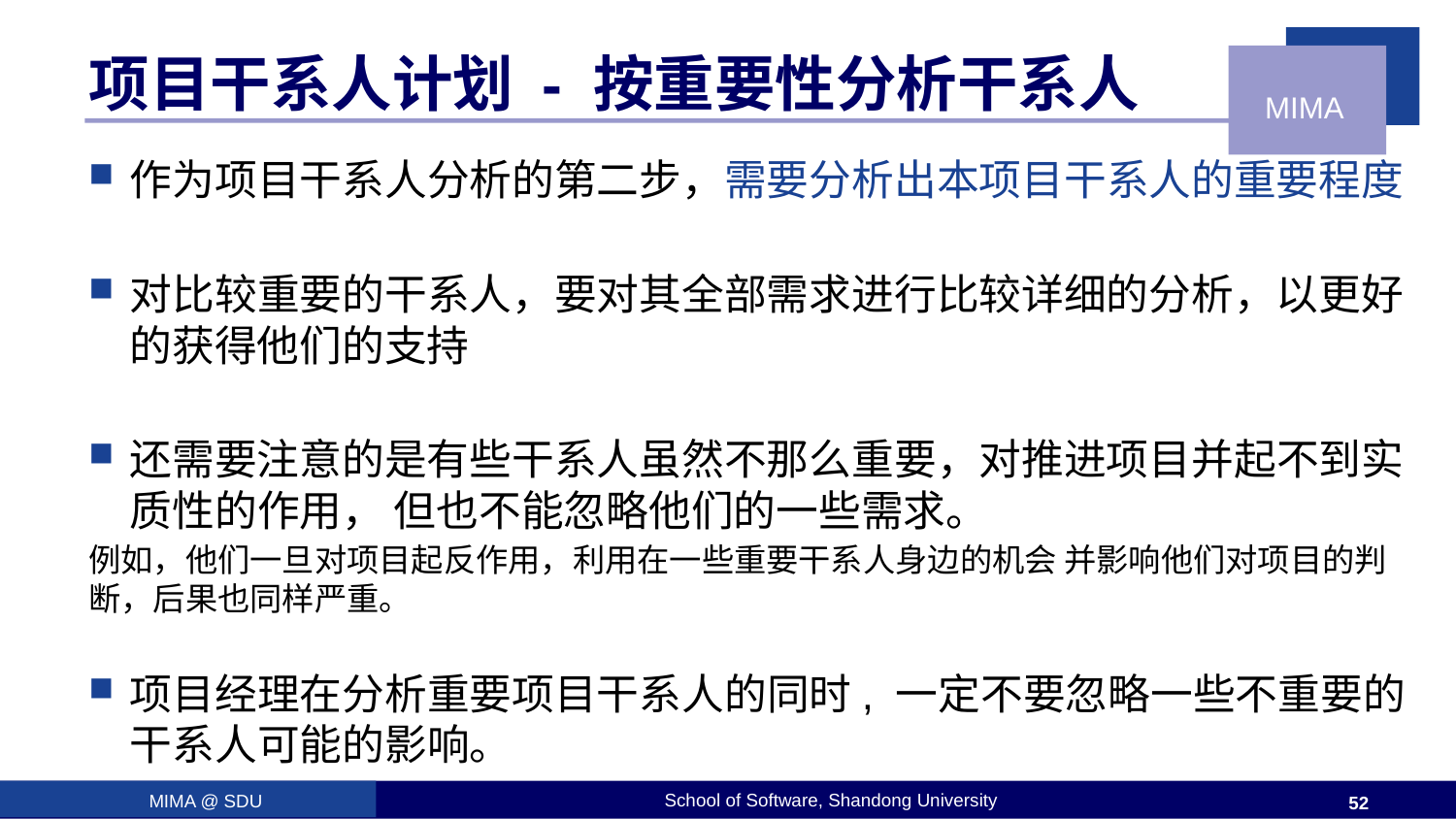

# 项目干系人计划 - 按重要性分析干系人
作为项目干系人分析的第二步，需要分析出本项目干系人的重要程度

对比较重要的干系人，要对其全部需求进行比较详细的分析，以更好的获得他们的支持

还需要注意的是有些干系人虽然不那么重要，对推进项目并起不到实质性的作用， 但也不能忽略他们的一些需求。
例如，他们一旦对项目起反作用，利用在一些重要干系人身边的机会 并影响他们对项目的判断，后果也同样严重。

项目经理在分析重要项目干系人的同时, 一定不要忽略一些不重要的干系人可能的影响。